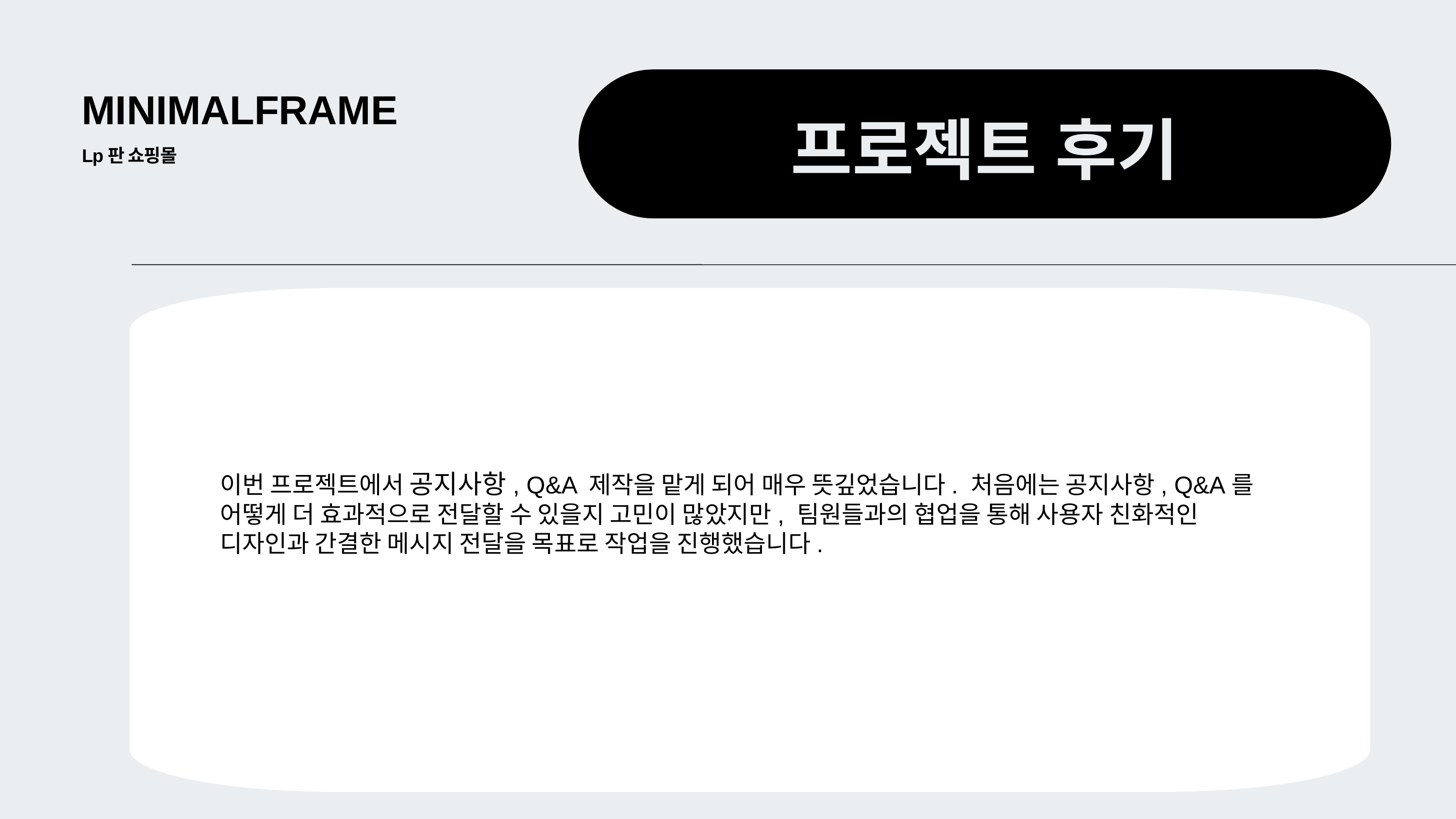

MINIMALFRAME
프로젝트 후기
Lp판 쇼핑몰

이번 프로젝트에서 공지사항, Q&A 제작을 맡게 되어 매우 뜻깊었습니다. 처음에는 공지사항, Q&A를 어떻게 더 효과적으로 전달할 수 있을지 고민이 많았지만, 팀원들과의 협업을 통해 사용자 친화적인 디자인과 간결한 메시지 전달을 목표로 작업을 진행했습니다.